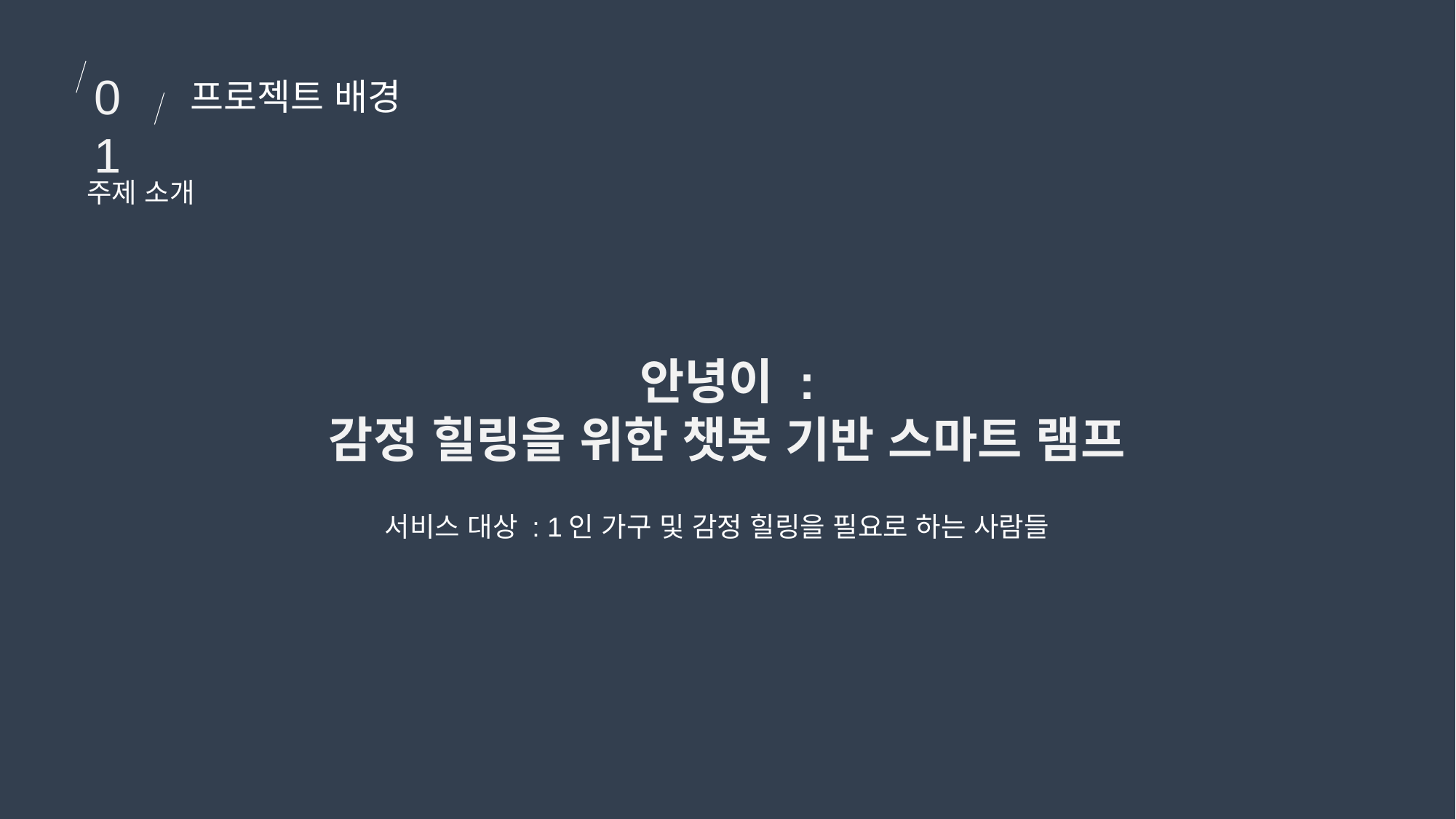

01
프로젝트 배경
주제 소개
안녕이 :
감정 힐링을 위한 챗봇 기반 스마트 램프
서비스 대상 : 1인 가구 및 감정 힐링을 필요로 하는 사람들